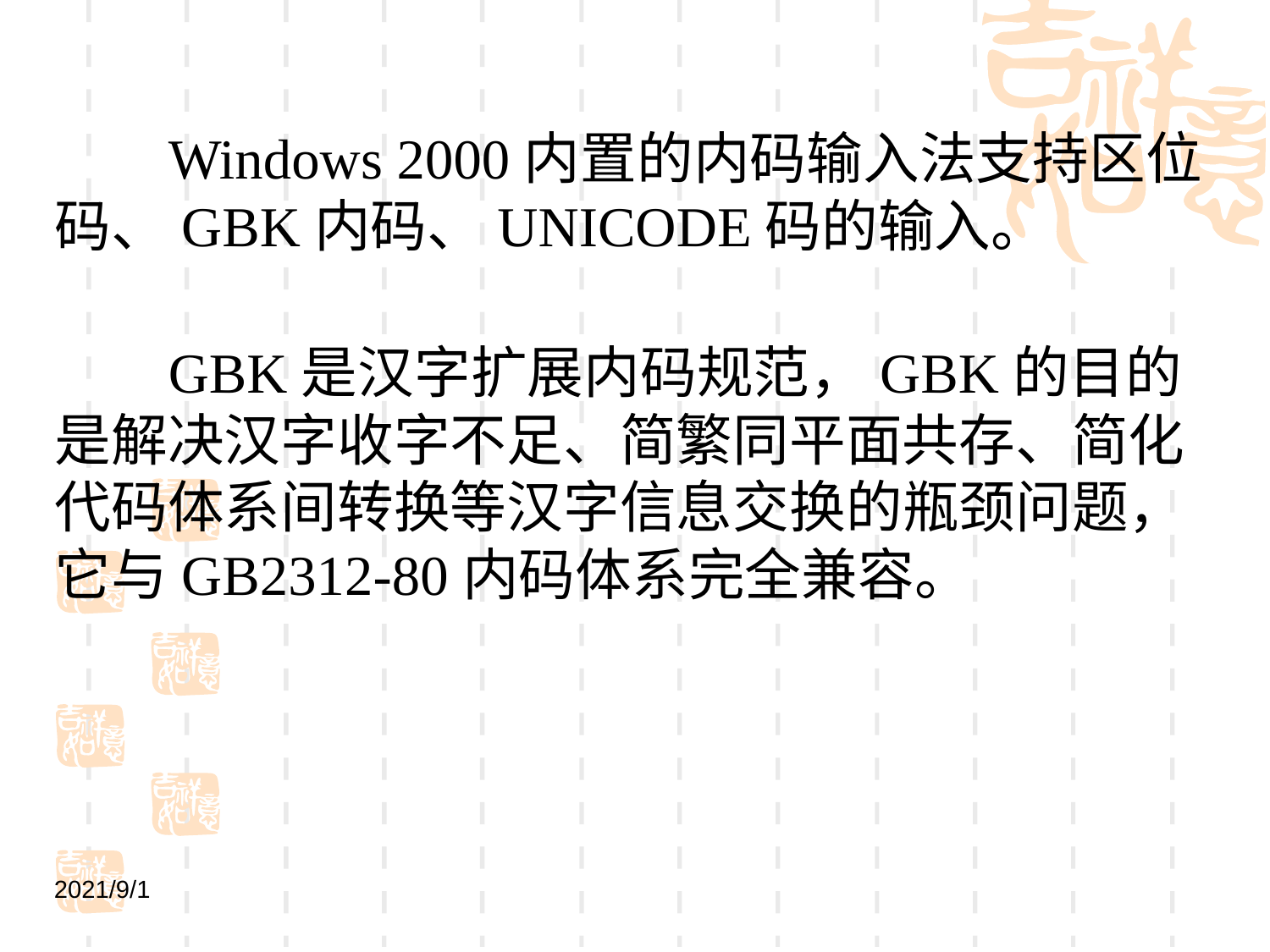

Windows 2000内置的内码输入法支持区位码、GBK内码、UNICODE码的输入。
        GBK是汉字扩展内码规范，GBK的目的是解决汉字收字不足、简繁同平面共存、简化代码体系间转换等汉字信息交换的瓶颈问题，它与GB2312-80内码体系完全兼容。
2021/9/1